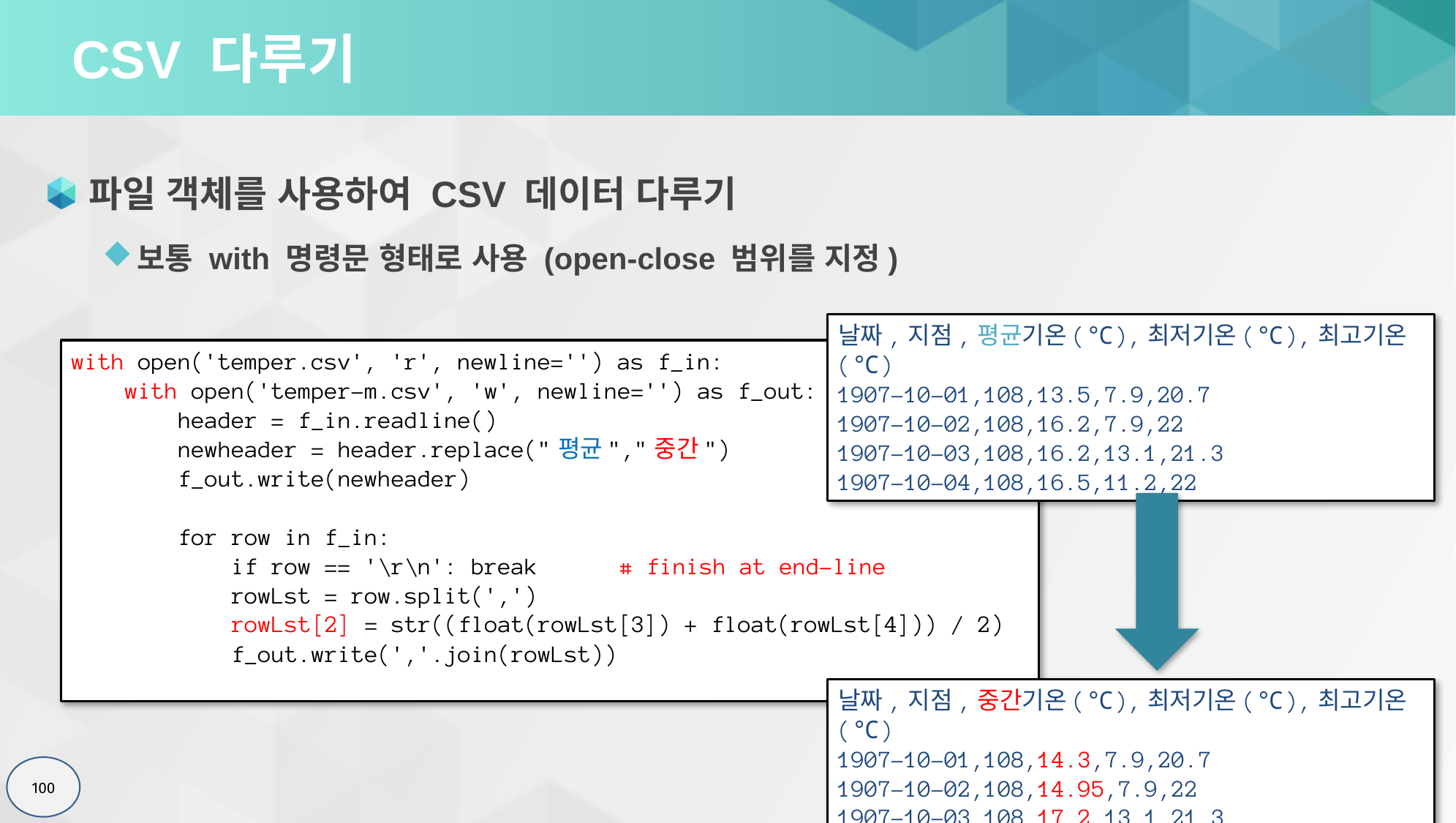

# CSV 다루기
파일 객체를 사용하여 CSV 데이터 다루기
보통 with 명령문 형태로 사용 (open-close 범위를 지정)
날짜,지점,평균기온(℃),최저기온(℃),최고기온(℃)
1907-10-01,108,13.5,7.9,20.7
1907-10-02,108,16.2,7.9,22
1907-10-03,108,16.2,13.1,21.3
1907-10-04,108,16.5,11.2,22
with open('temper.csv', 'r', newline='') as f_in:
    with open('temper-m.csv', 'w', newline='') as f_out:
        header = f_in.readline()
        newheader = header.replace("평균","중간")
        f_out.write(newheader)

        for row in f_in:
            if row == '\r\n': break	# finish at end-line
            rowLst = row.split(',')
            rowLst[2] = str((float(rowLst[3]) + float(rowLst[4])) / 2)
            f_out.write(','.join(rowLst))

날짜,지점,중간기온(℃),최저기온(℃),최고기온(℃)
1907-10-01,108,14.3,7.9,20.7
1907-10-02,108,14.95,7.9,22
1907-10-03,108,17.2,13.1,21.3
1907-10-04,108,16.6,11.2,22